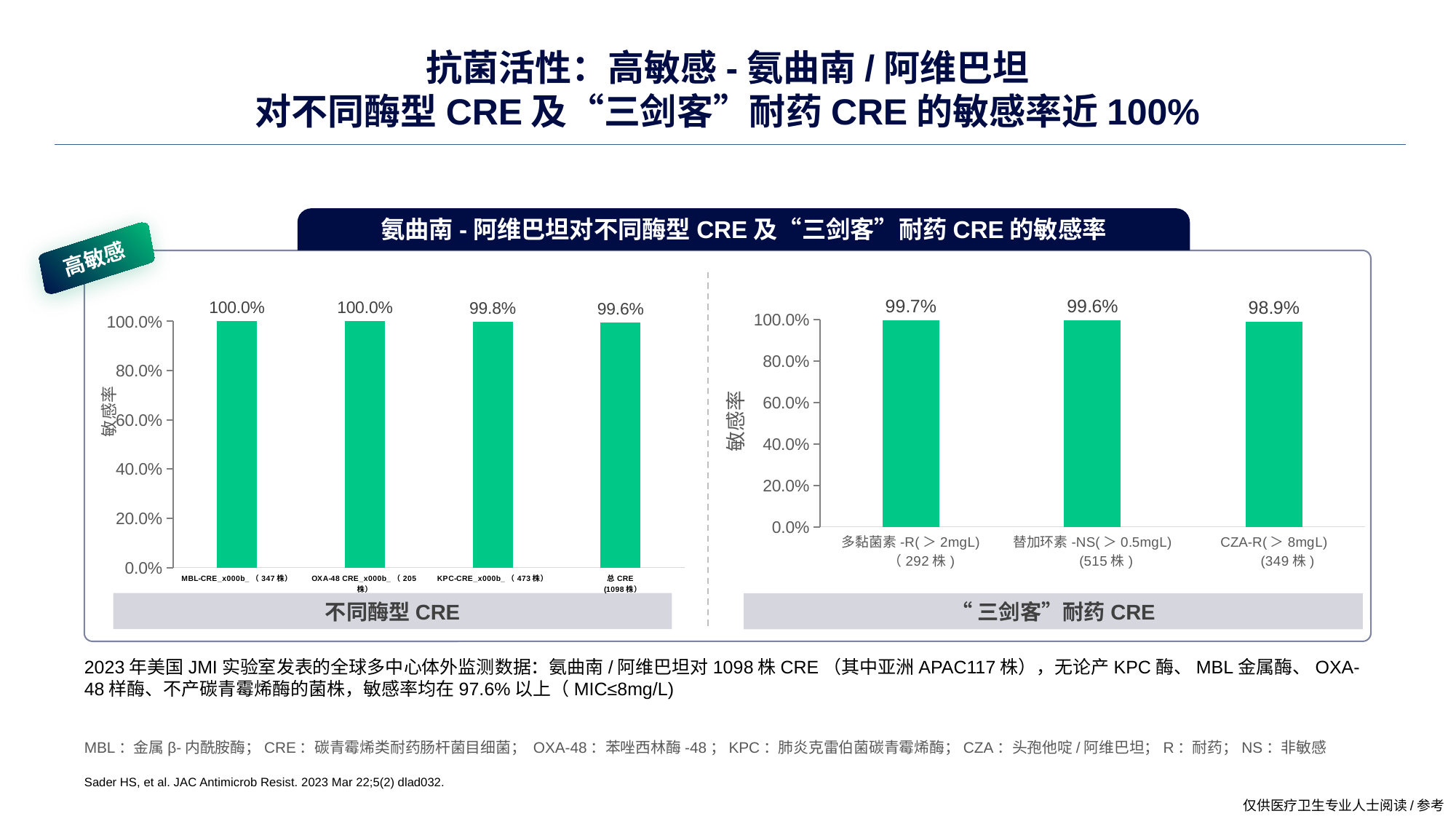

# 抗菌活性：高敏感-氨曲南/阿维巴坦 对不同酶型CRE及“三剑客”耐药CRE的敏感率近100%
氨曲南-阿维巴坦对不同酶型CRE及“三剑客”耐药CRE的敏感率

高敏感

### Chart

| Category | 系列 1 |
|---|---|
| 多黏菌素-R(＞2mgL)
     （292株) | 0.997 |
| 替加环素-NS(＞0.5mgL)
        (515株) | 0.996 |
| CZA-R(＞8mgL)
        (349株) | 0.989 |

### Chart

| Category | 系列 1 |
|---|---|
| MBL-CRE_x000b_（347株） | 1.0 |
| OXA-48 CRE_x000b_（205株） | 1.0 |
| KPC-CRE_x000b_（473株） | 0.998 |
| 总CRE
  (1098株） | 0.996 |
不同酶型CRE
“三剑客”耐药CRE
2023年美国JMI实验室发表的全球多中心体外监测数据：氨曲南/阿维巴坦对1098株CRE（其中亚洲APAC117株），无论产KPC酶、MBL金属酶、OXA-48样酶、不产碳青霉烯酶的菌株，敏感率均在97.6%以上（MIC≤8mg/L)
MBL：金属β-内酰胺酶；CRE：碳青霉烯类耐药肠杆菌目细菌； OXA-48：苯唑西林酶-48；KPC：肺炎克雷伯菌碳青霉烯酶；CZA：头孢他啶/阿维巴坦；R：耐药；NS：非敏感
Sader HS, et al. JAC Antimicrob Resist. 2023 Mar 22;5(2) dlad032.
仅供医疗卫生专业人士阅读/参考